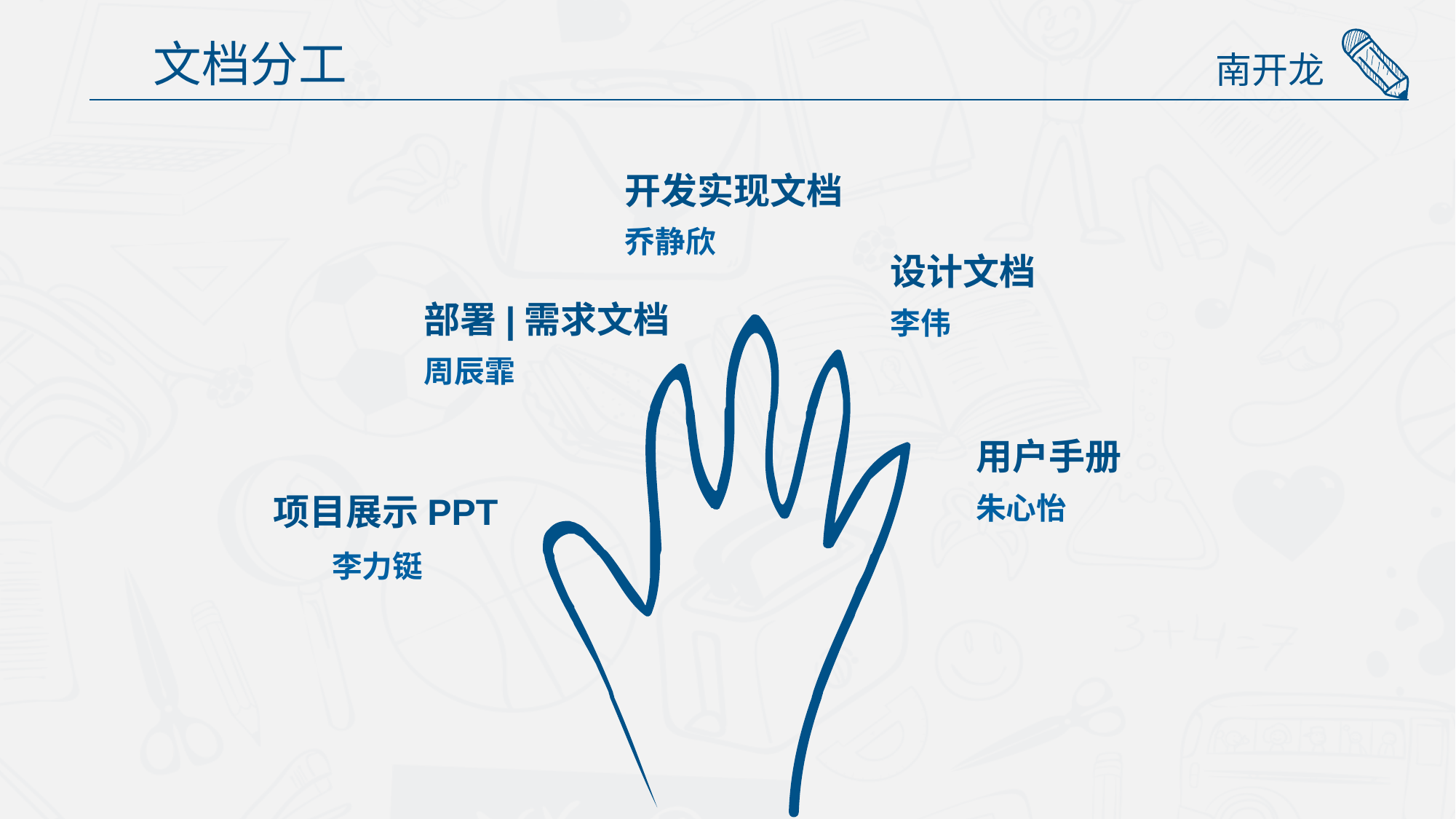

文档分工
南开龙

开发实现文档

设计文档
乔静欣

部署|需求文档
李伟

周辰霏

用户手册

项目展示PPT
朱心怡
李力铤